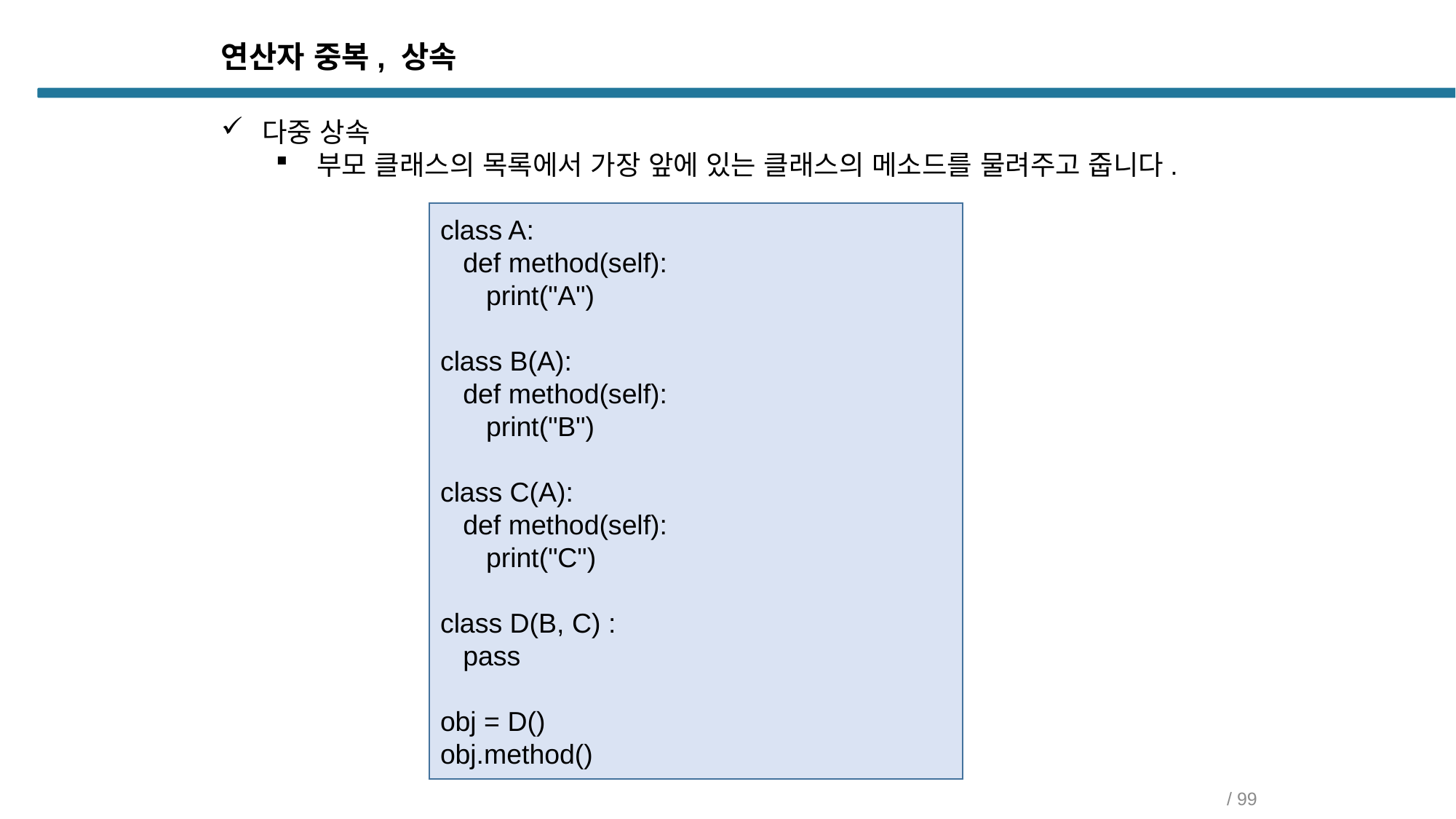

연산자 중복, 상속
다중 상속
부모 클래스의 목록에서 가장 앞에 있는 클래스의 메소드를 물려주고 줍니다.
class A:
   def method(self):
      print("A")

class B(A):
   def method(self):
      print("B")

class C(A):
   def method(self):
      print("C")

class D(B, C) :
   pass

obj = D()
obj.method()
/ 99